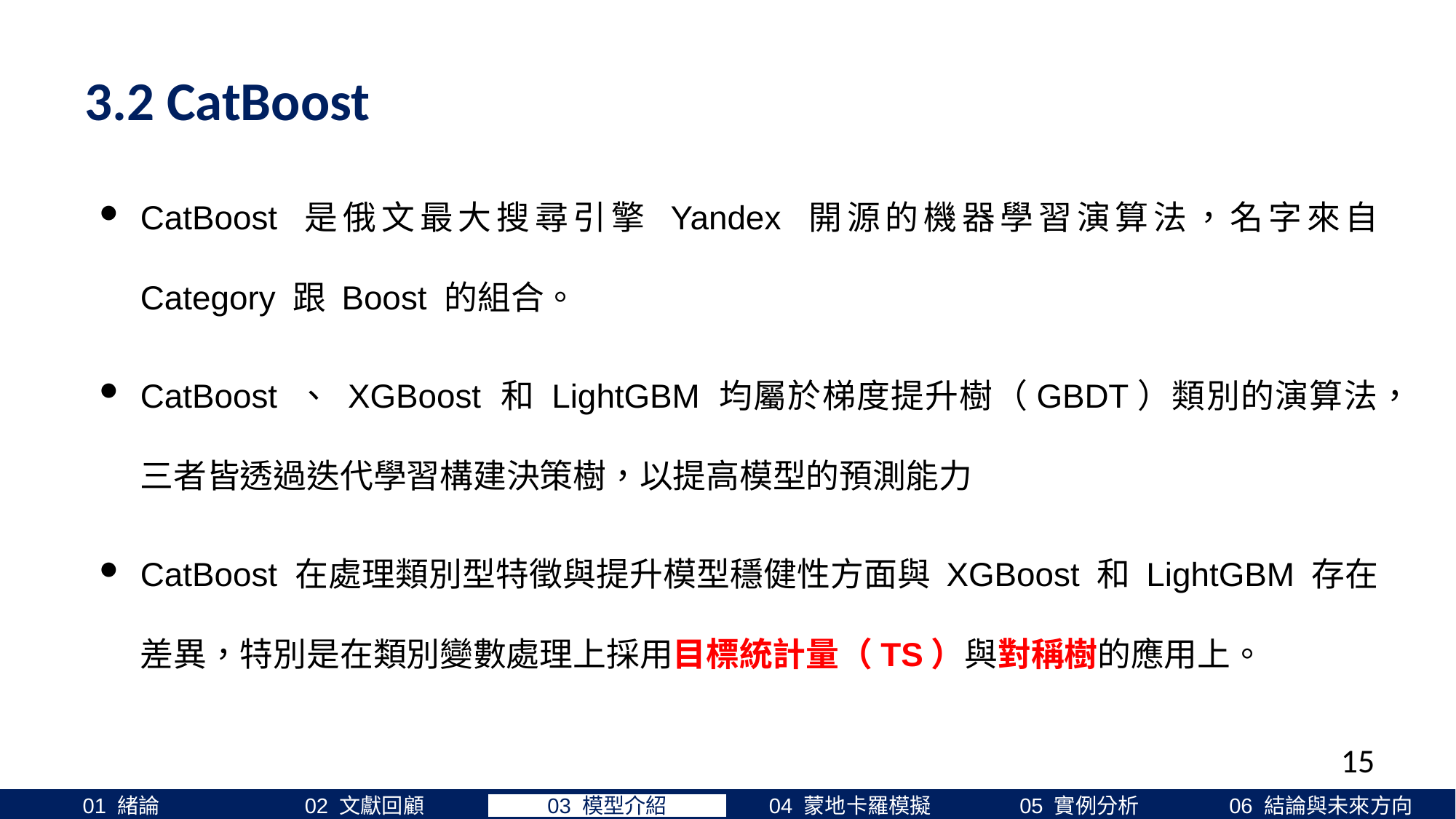

3.2 CatBoost
CatBoost 是俄文最大搜尋引擎 Yandex 開源的機器學習演算法，名字來自 Category 跟 Boost 的組合。
CatBoost 、 XGBoost 和 LightGBM 均屬於梯度提升樹（GBDT）類別的演算法，三者皆透過迭代學習構建決策樹，以提高模型的預測能力
CatBoost 在處理類別型特徵與提升模型穩健性方面與 XGBoost 和 LightGBM 存在差異，特別是在類別變數處理上採用目標統計量（TS）與對稱樹的應用上。